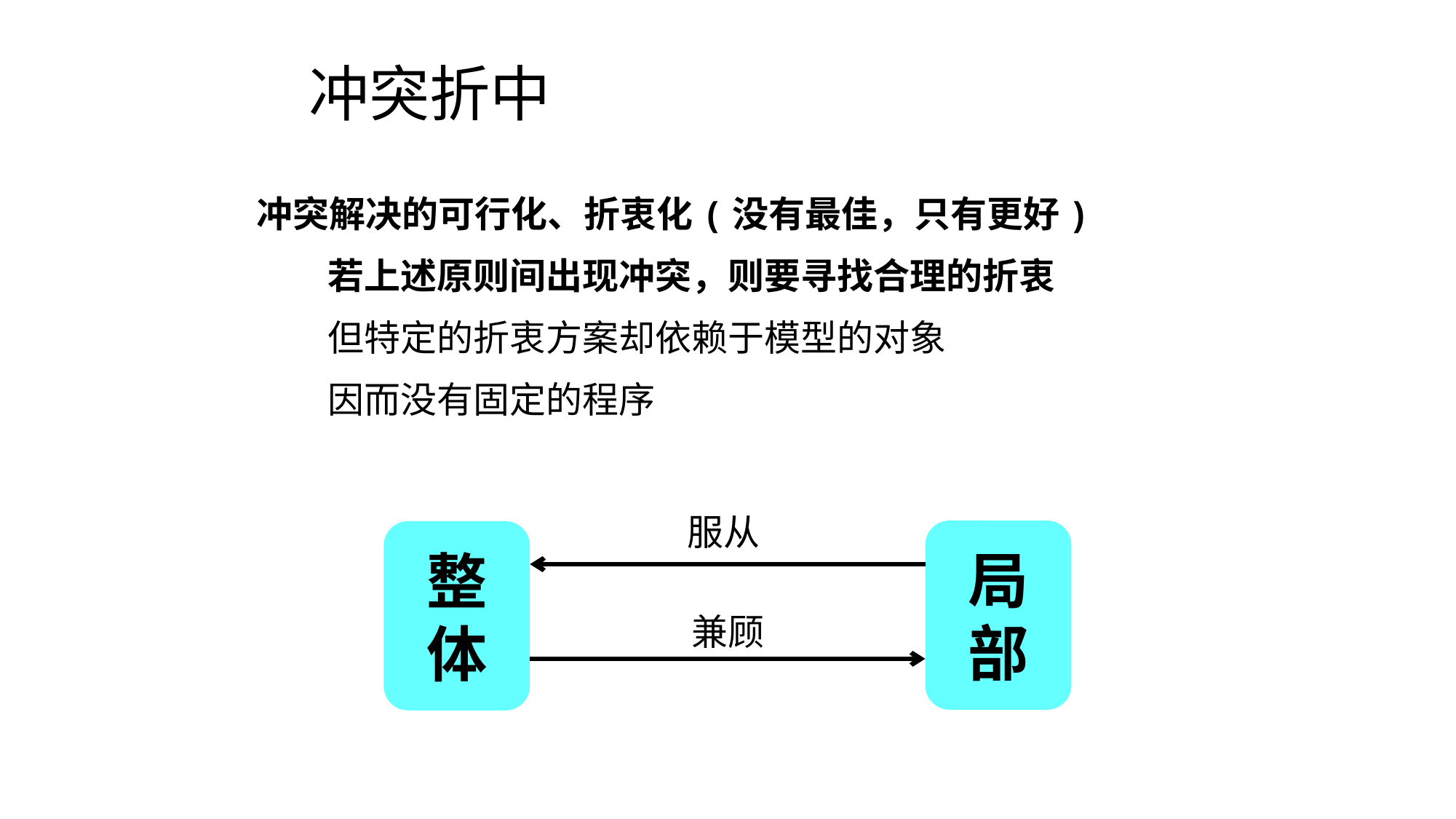

# 冲突折中
冲突解决的可行化、折衷化(没有最佳，只有更好)
 若上述原则间出现冲突，则要寻找合理的折衷
 但特定的折衷方案却依赖于模型的对象
 因而没有固定的程序
服从
局部
整体
兼顾